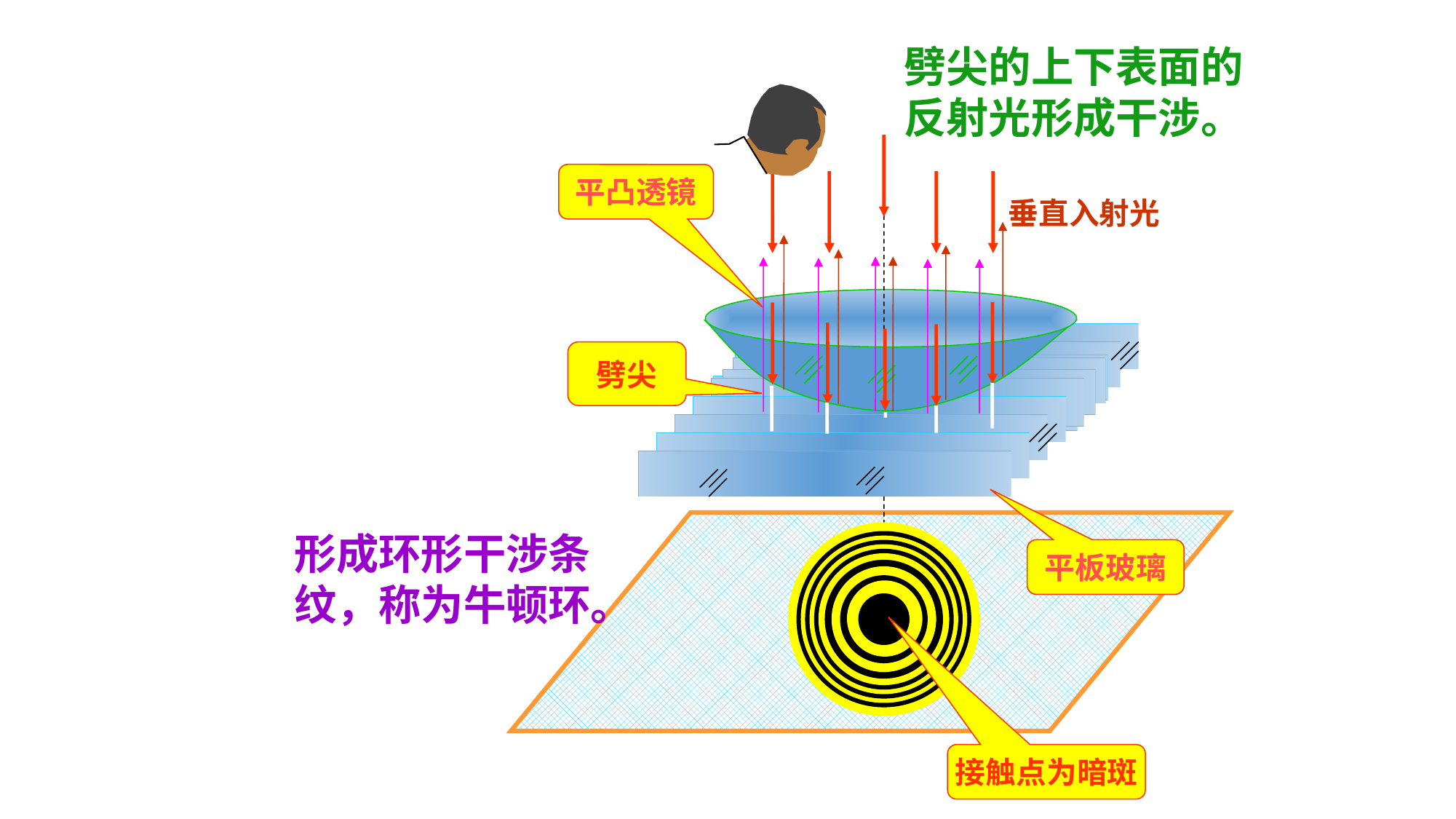

劈尖的上下表面的反射光形成干涉。

垂直入射光

平凸透镜

平板玻璃
劈尖

形成环形干涉条纹，称为牛顿环。

接触点为暗斑